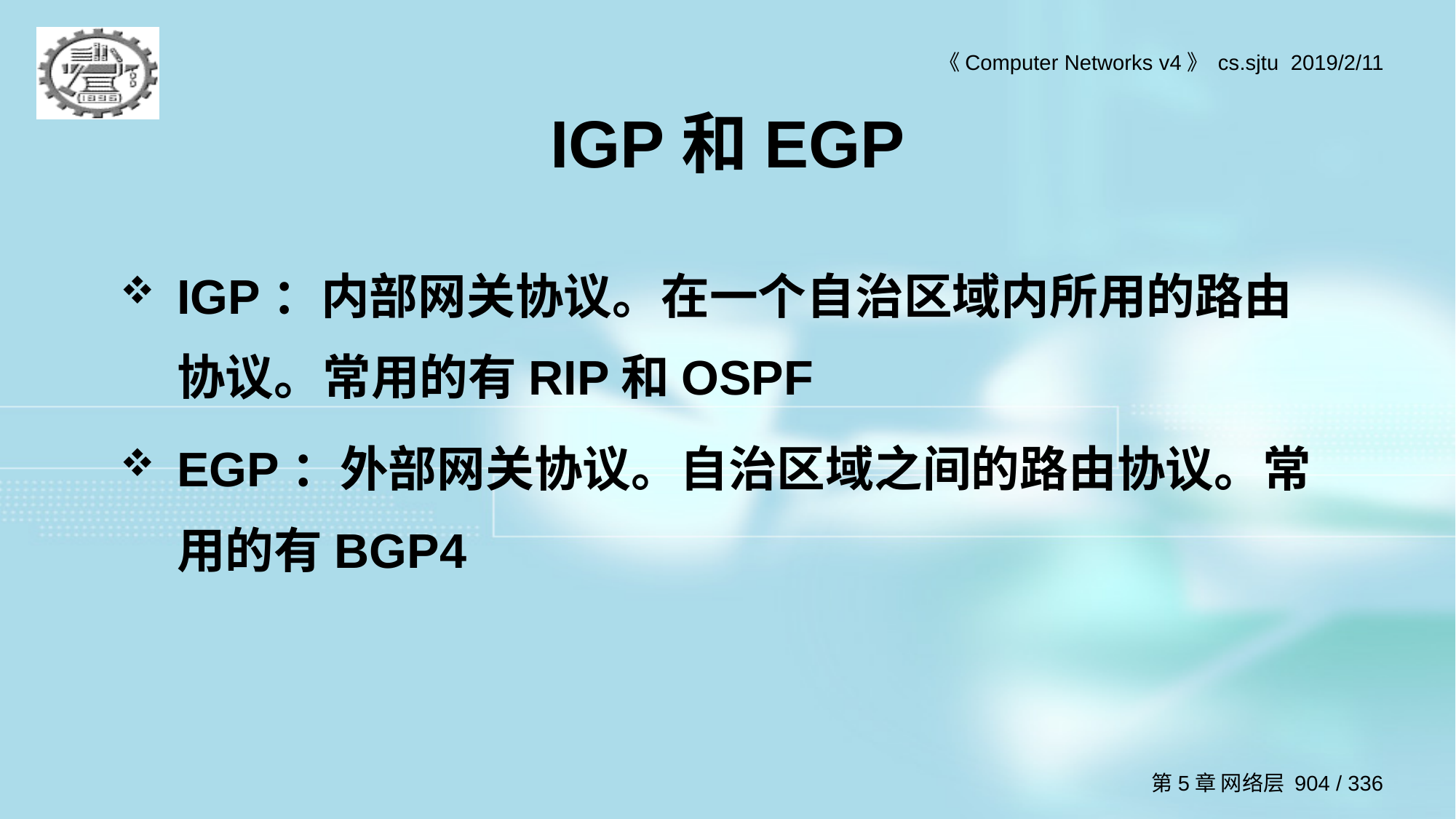

# IGP和EGP
IGP：内部网关协议。在一个自治区域内所用的路由协议。常用的有RIP和OSPF
EGP：外部网关协议。自治区域之间的路由协议。常用的有BGP4